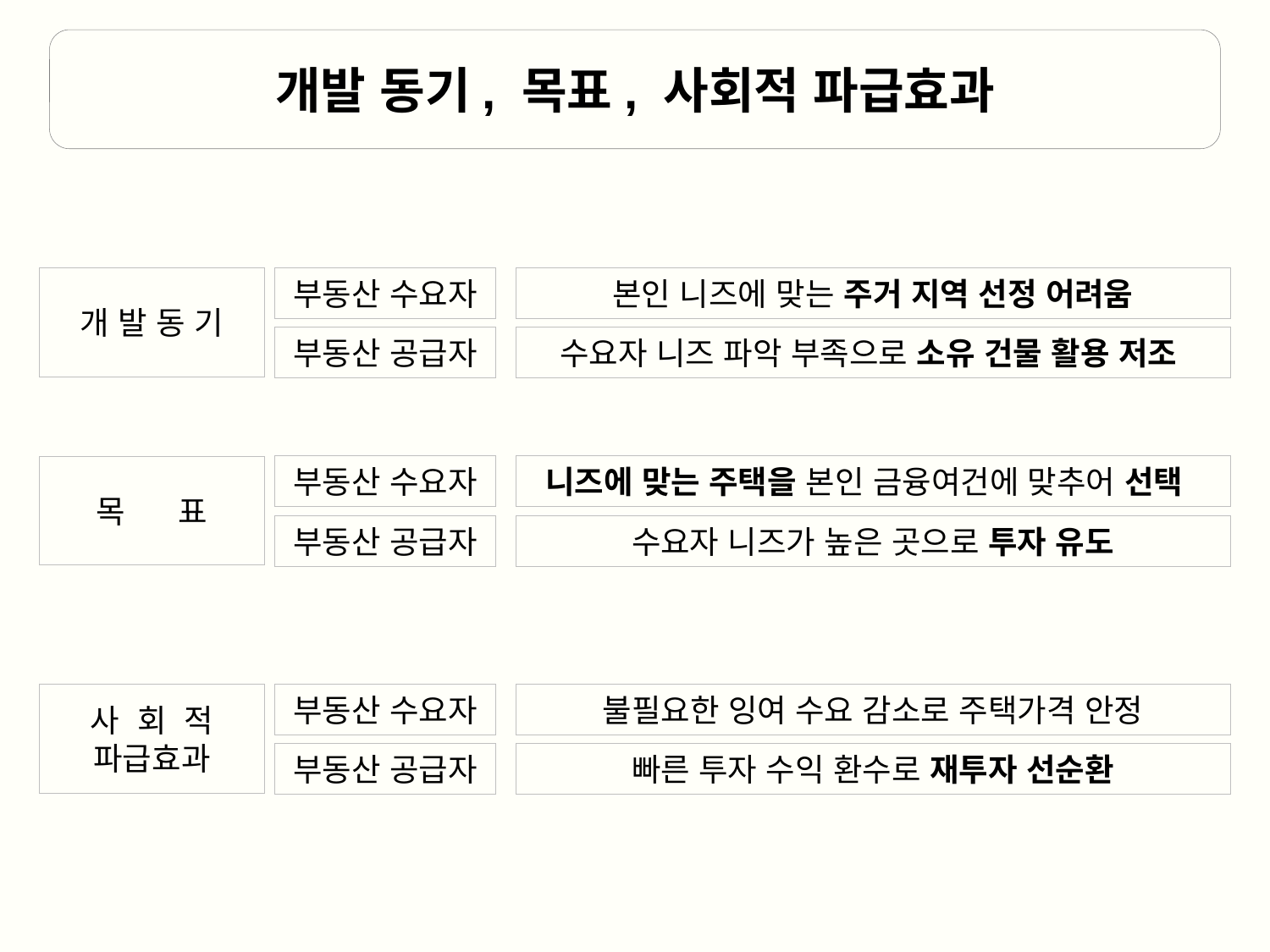

개발 동기, 목표, 사회적 파급효과
개 발 동 기
부동산 수요자
본인 니즈에 맞는 주거 지역 선정 어려움
부동산 공급자
수요자 니즈 파악 부족으로 소유 건물 활용 저조
목      표
부동산 수요자
니즈에 맞는 주택을 본인 금융여건에 맞추어 선택
부동산 공급자
수요자 니즈가 높은 곳으로 투자 유도
사  회  적
파급효과
부동산 수요자
불필요한 잉여 수요 감소로 주택가격 안정
부동산 공급자
빠른 투자 수익 환수로 재투자 선순환